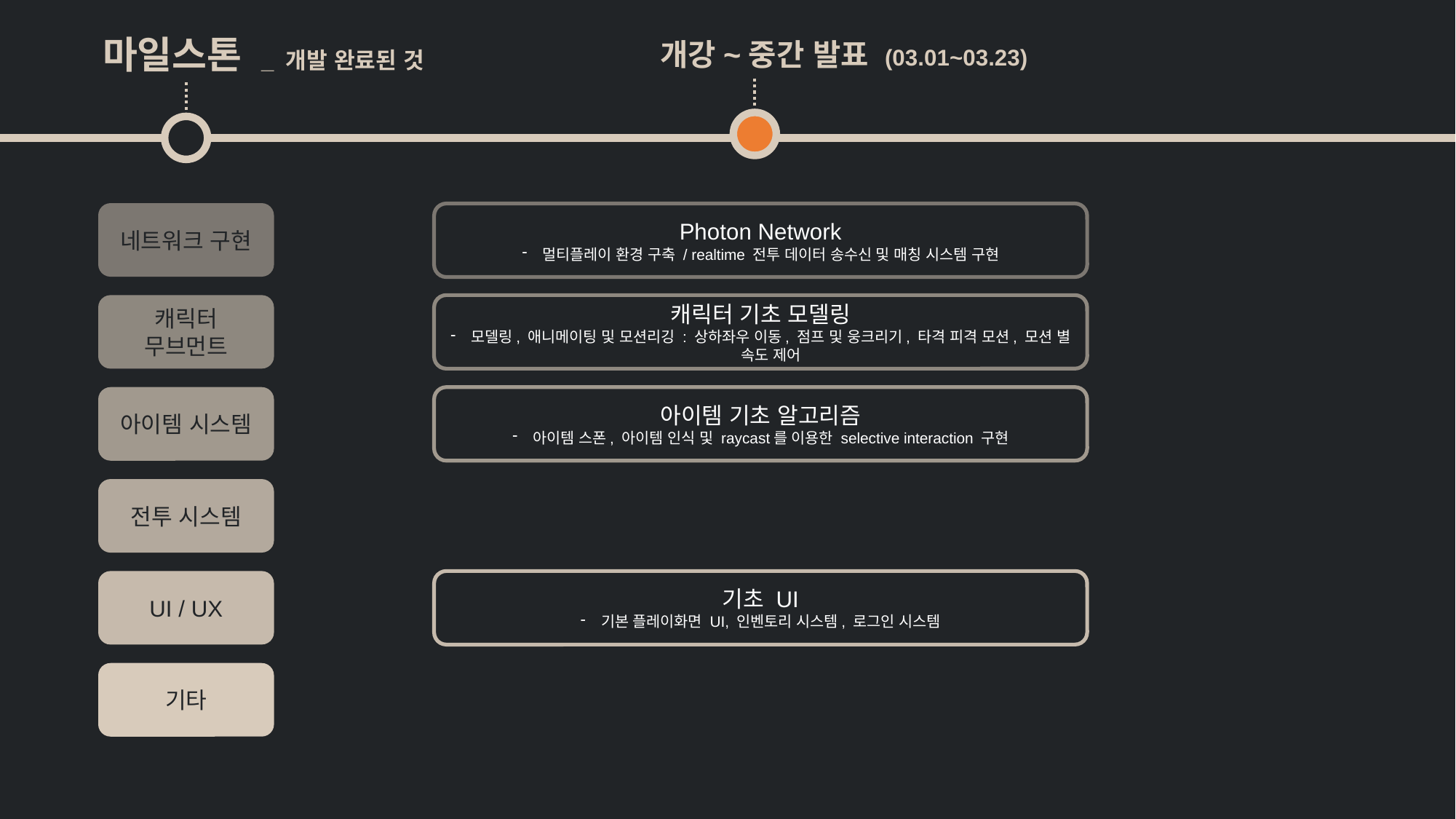

마일스톤 _ 개발 완료된 것
개강~중간 발표 (03.01~03.23)

네트워크 구현
Photon Network
멀티플레이 환경 구축 / realtime 전투 데이터 송수신 및 매칭 시스템 구현
캐릭터 기초 모델링
모델링, 애니메이팅 및 모션리깅 : 상하좌우 이동, 점프 및 웅크리기, 타격 피격 모션, 모션 별 속도 제어
캐릭터 무브먼트
아이템 시스템
아이템 기초 알고리즘
아이템 스폰, 아이템 인식 및 raycast를 이용한 selective interaction 구현
전투 시스템
UI / UX
기초 UI
기본 플레이화면 UI, 인벤토리 시스템, 로그인 시스템
기타